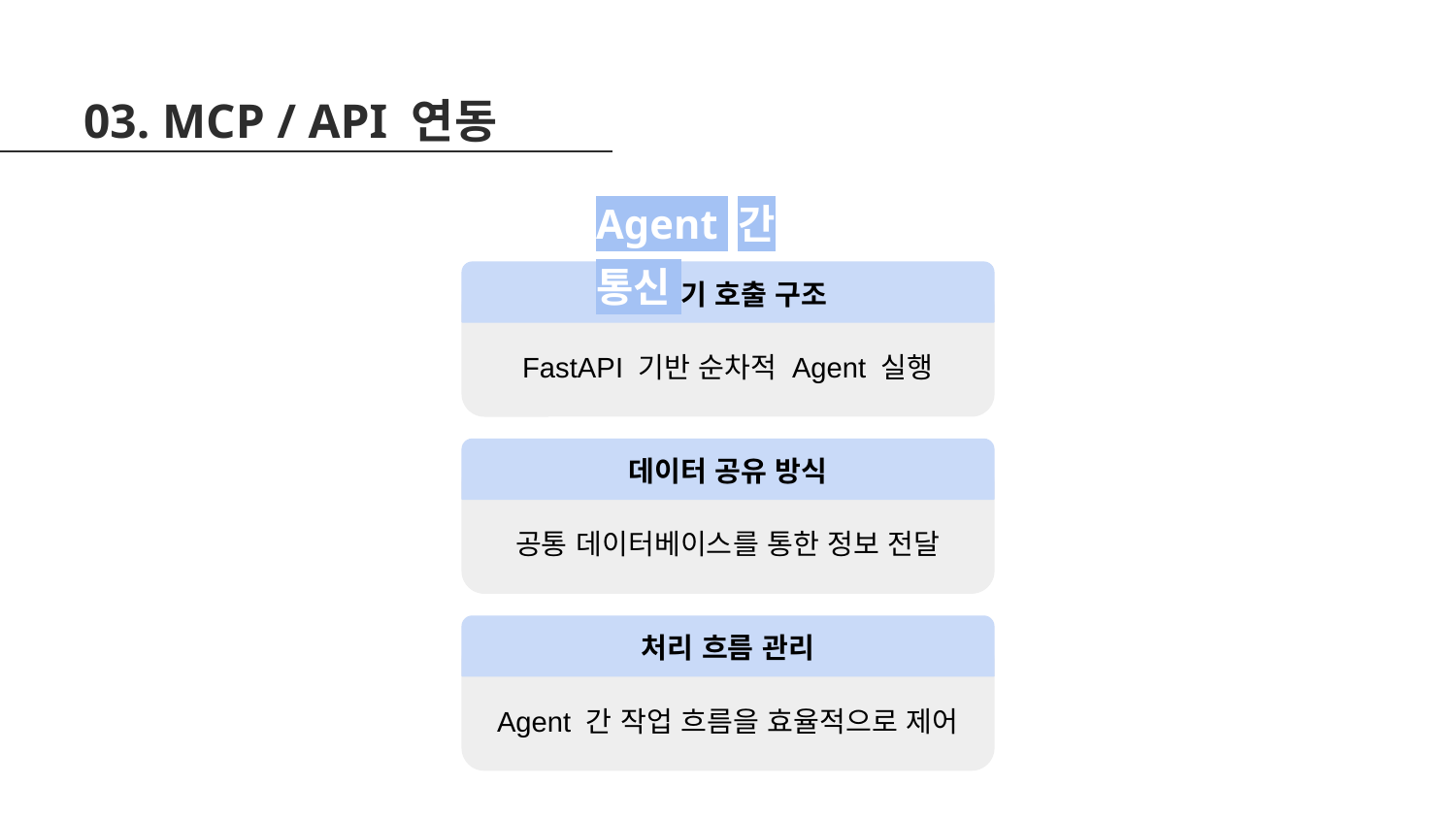

03. MCP / API 연동
Agent 간 통신
비동기 호출 구조

FastAPI 기반 순차적 Agent 실행
데이터 공유 방식

공통 데이터베이스를 통한 정보 전달
처리 흐름 관리

Agent 간 작업 흐름을 효율적으로 제어